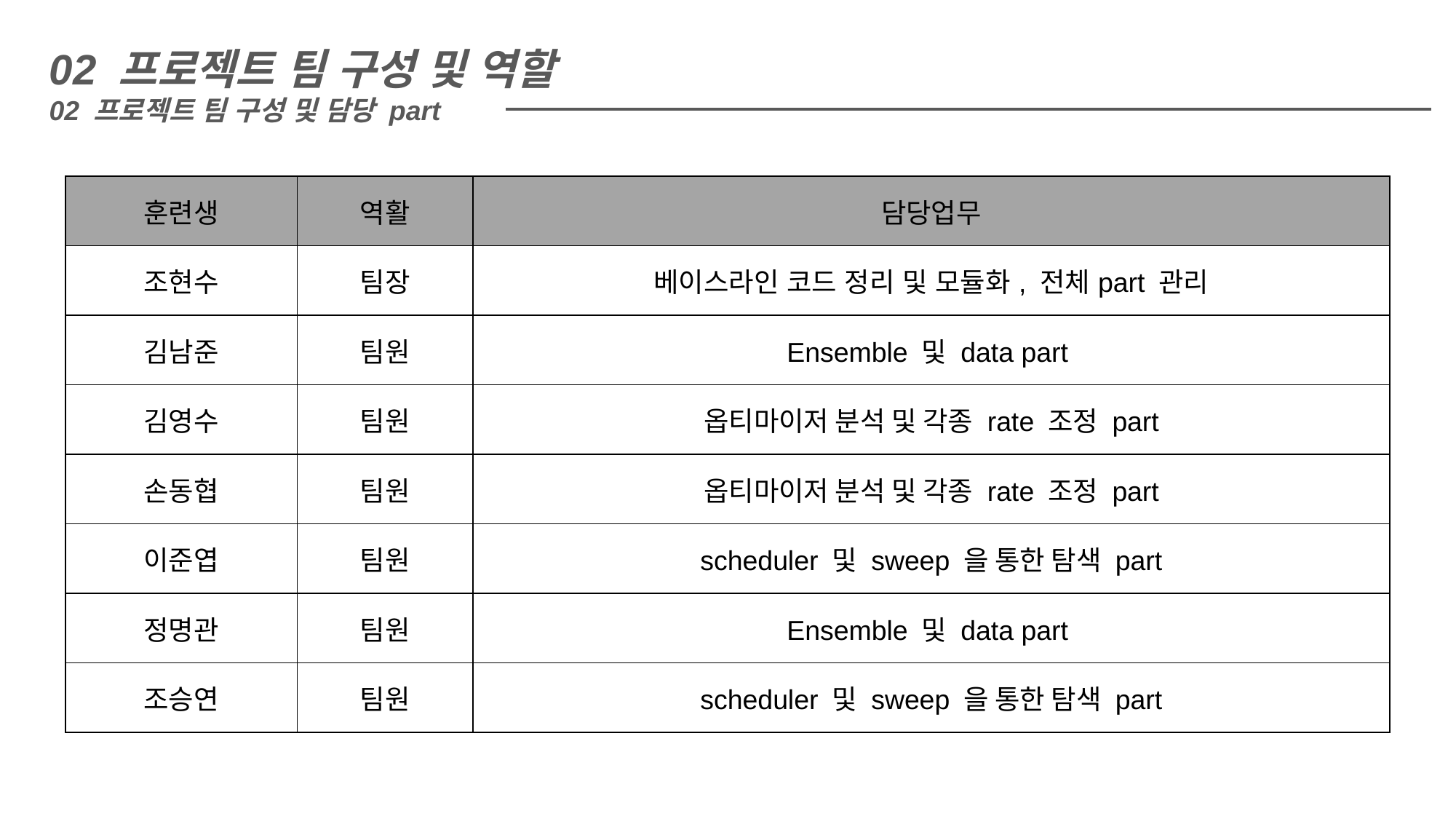

02 프로젝트 팀 구성 및 역할
02 프로젝트 팀 구성 및 담당 part
| 훈련생 | 역활 | 담당업무 |
| --- | --- | --- |
| 조현수 | 팀장 | 베이스라인 코드 정리 및 모듈화, 전체part 관리 |
| 김남준 | 팀원 | Ensemble 및 data part |
| 김영수 | 팀원 | 옵티마이저 분석 및 각종 rate 조정 part |
| 손동협 | 팀원 | 옵티마이저 분석 및 각종 rate 조정 part |
| 이준엽 | 팀원 | scheduler 및 sweep 을 통한 탐색 part |
| 정명관 | 팀원 | Ensemble 및 data part |
| 조승연 | 팀원 | scheduler 및 sweep 을 통한 탐색 part |